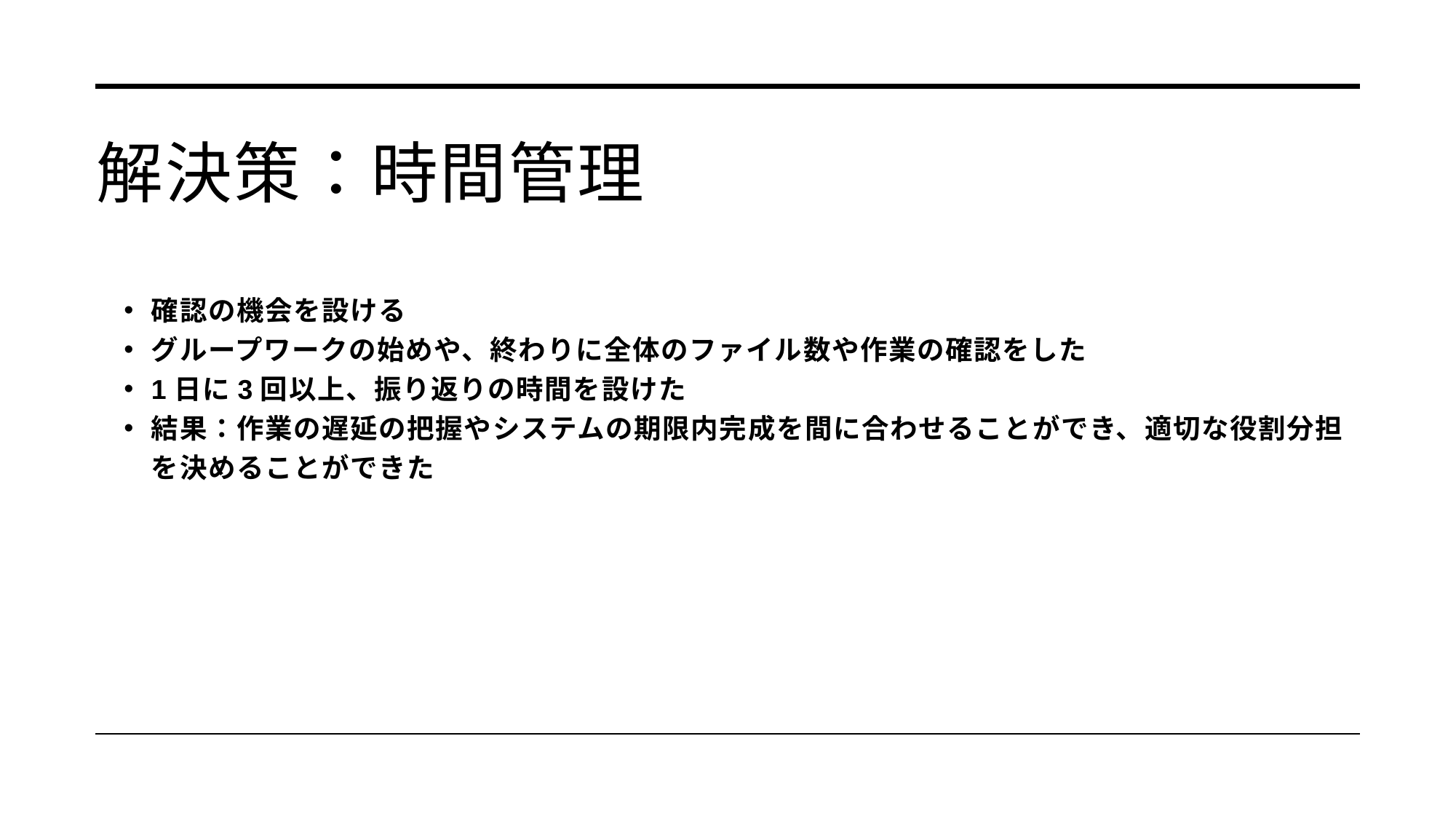

# 解決策：時間管理
確認の機会を設ける
グループワークの始めや、終わりに全体のファイル数や作業の確認をした
1日に3回以上、振り返りの時間を設けた
結果：作業の遅延の把握やシステムの期限内完成を間に合わせることができ、適切な役割分担を決めることができた